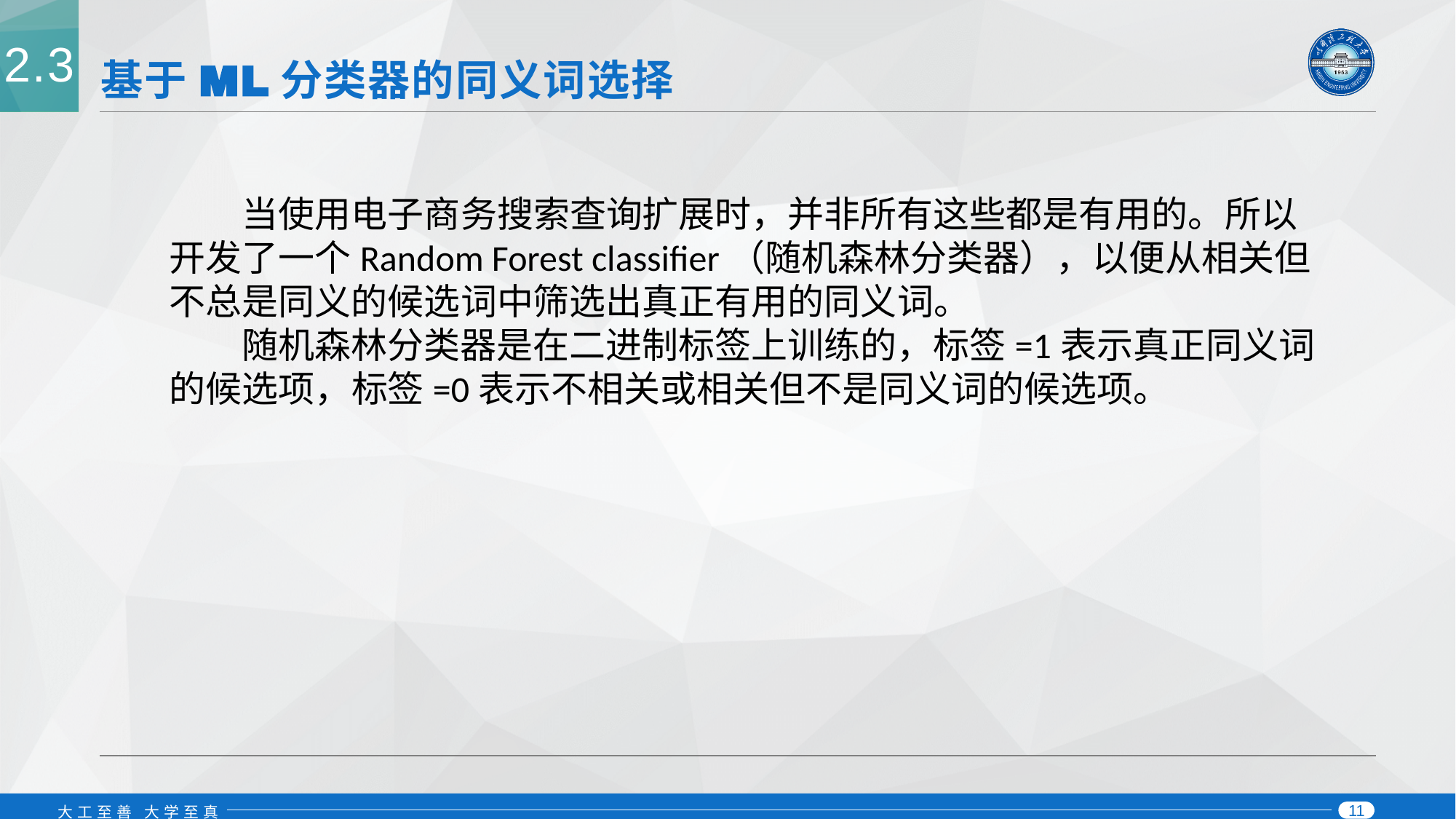

2.3
# 基于ML分类器的同义词选择
当使用电子商务搜索查询扩展时，并非所有这些都是有用的。所以开发了一个Random Forest classifier（随机森林分类器），以便从相关但不总是同义的候选词中筛选出真正有用的同义词。
随机森林分类器是在二进制标签上训练的，标签=1表示真正同义词的候选项，标签=0表示不相关或相关但不是同义词的候选项。